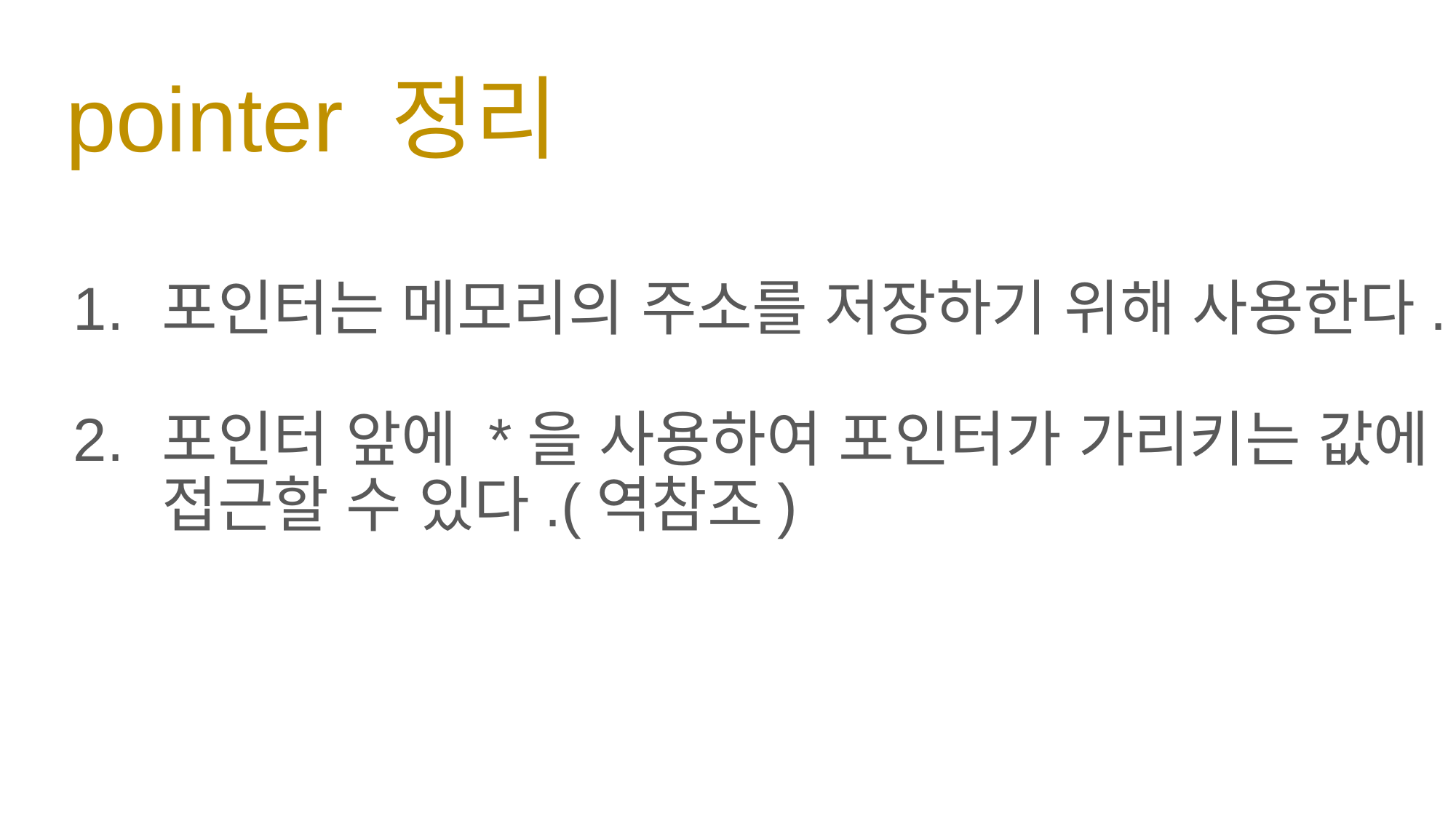

# pointer 정리
포인터는 메모리의 주소를 저장하기 위해 사용한다.

포인터 앞에 *을 사용하여 포인터가 가리키는 값에 접근할 수 있다.(역참조)